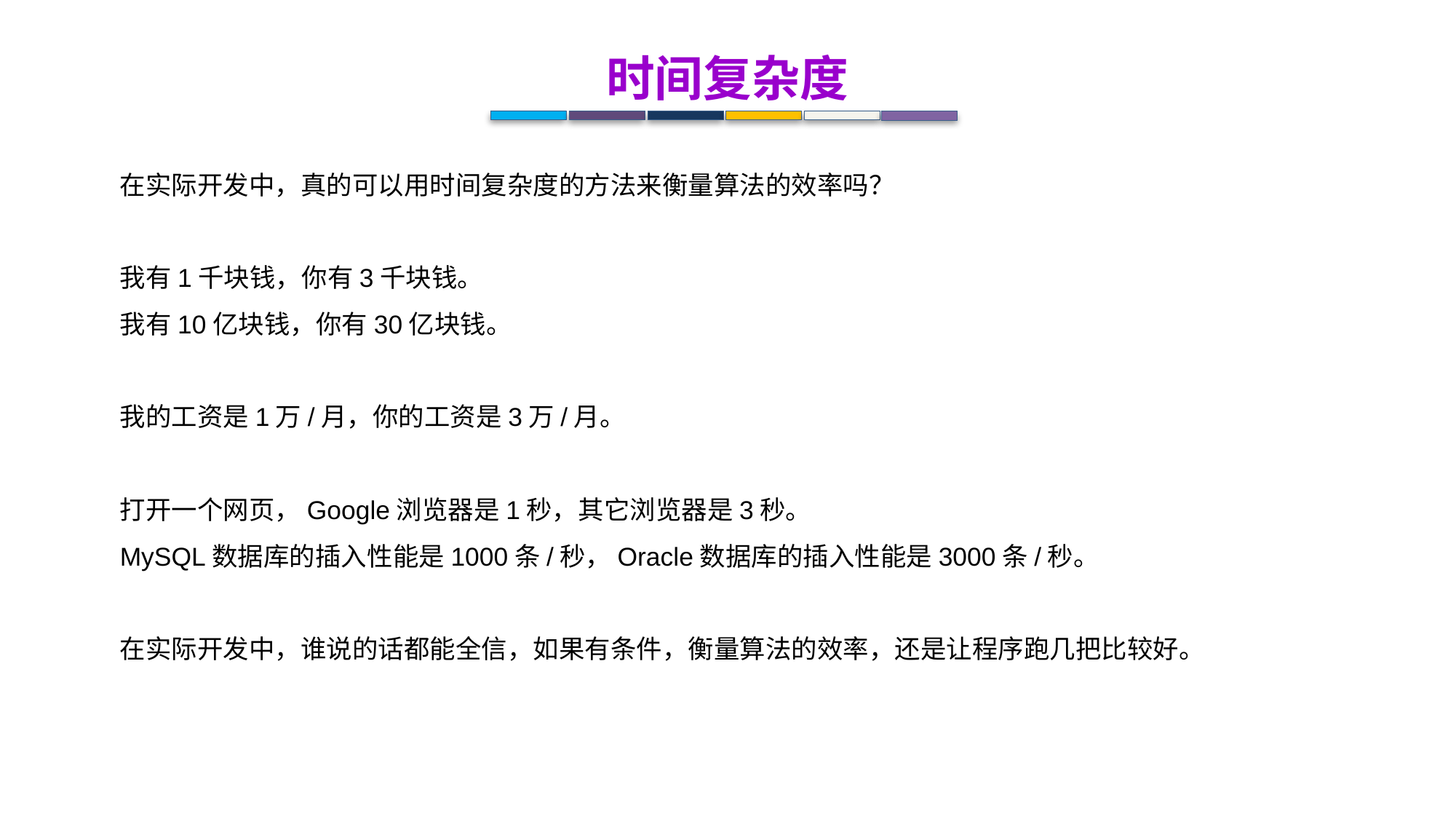

时间复杂度

在实际开发中，真的可以用时间复杂度的方法来衡量算法的效率吗？

我有1千块钱，你有3千块钱。
我有10亿块钱，你有30亿块钱。

我的工资是1万/月，你的工资是3万/月。

打开一个网页，Google浏览器是1秒，其它浏览器是3秒。
MySQL数据库的插入性能是1000条/秒，Oracle数据库的插入性能是3000条/秒。

在实际开发中，谁说的话都能全信，如果有条件，衡量算法的效率，还是让程序跑几把比较好。